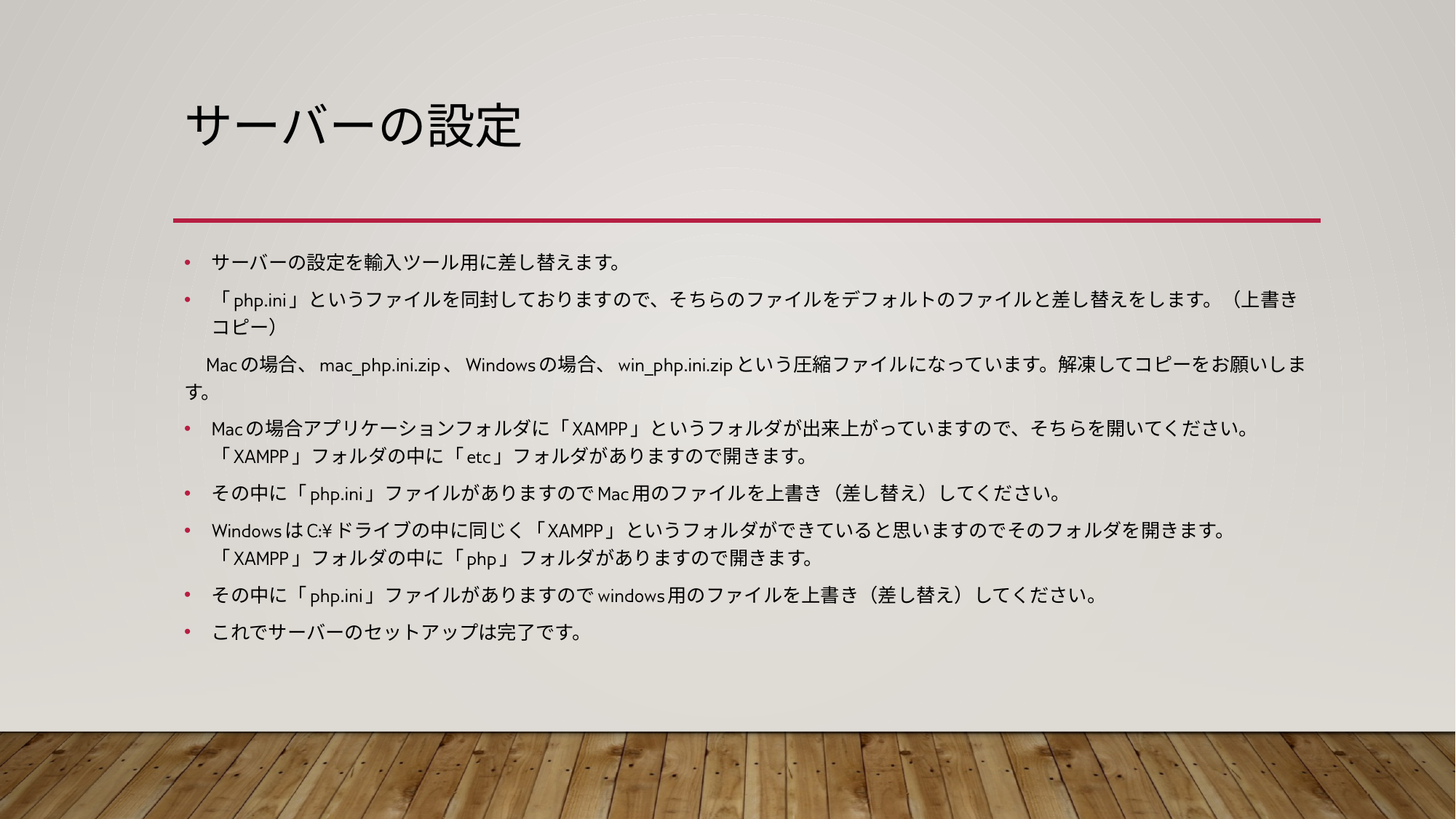

# サーバーの設定
サーバーの設定を輸入ツール用に差し替えます。
「php.ini」というファイルを同封しておりますので、そちらのファイルをデフォルトのファイルと差し替えをします。（上書きコピー）
　Macの場合、mac_php.ini.zip、Windowsの場合、win_php.ini.zipという圧縮ファイルになっています。解凍してコピーをお願いします。
Macの場合アプリケーションフォルダに「XAMPP」というフォルダが出来上がっていますので、そちらを開いてください。「XAMPP」フォルダの中に「etc」フォルダがありますので開きます。
その中に「php.ini」ファイルがありますのでMac用のファイルを上書き（差し替え）してください。
WindowsはC:¥ドライブの中に同じく「XAMPP」というフォルダができていると思いますのでそのフォルダを開きます。「XAMPP」フォルダの中に「php」フォルダがありますので開きます。
その中に「php.ini」ファイルがありますのでwindows用のファイルを上書き（差し替え）してください。
これでサーバーのセットアップは完了です。